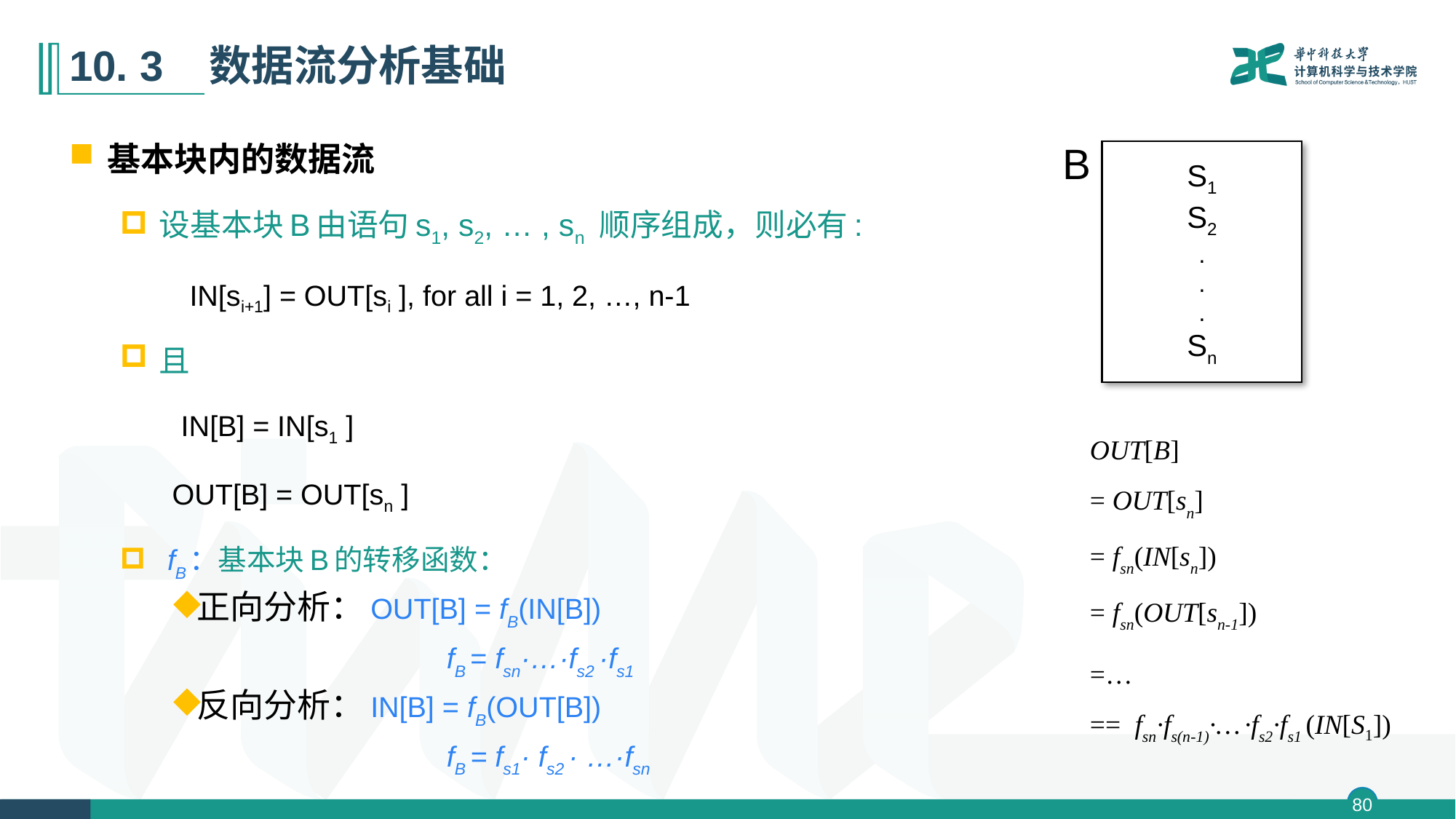

# 10. 3   数据流分析基础
基本块内的数据流
设基本块B由语句s1, s2, … , sn 顺序组成，则必有:
        IN[si+1] = OUT[si ], for all i = 1, 2, …, n-1
且
       IN[B] = IN[s1 ]
      OUT[B] = OUT[sn ]
 fB：基本块B的转移函数：
正向分析：OUT[B] = fB(IN[B])
                                     fB = fsn·…·fs2 ·fs1
反向分析：IN[B] = fB(OUT[B])
                                     fB = fs1· fs2 · …·fsn

B
S1
S2
.
.
.
Sn
OUT[B]
= OUT[sn]
= fsn(IN[sn])
= fsn(OUT[sn-1])
=…
==  fsn·fs(n-1)·… ·fs2·fs1 (IN[S1])